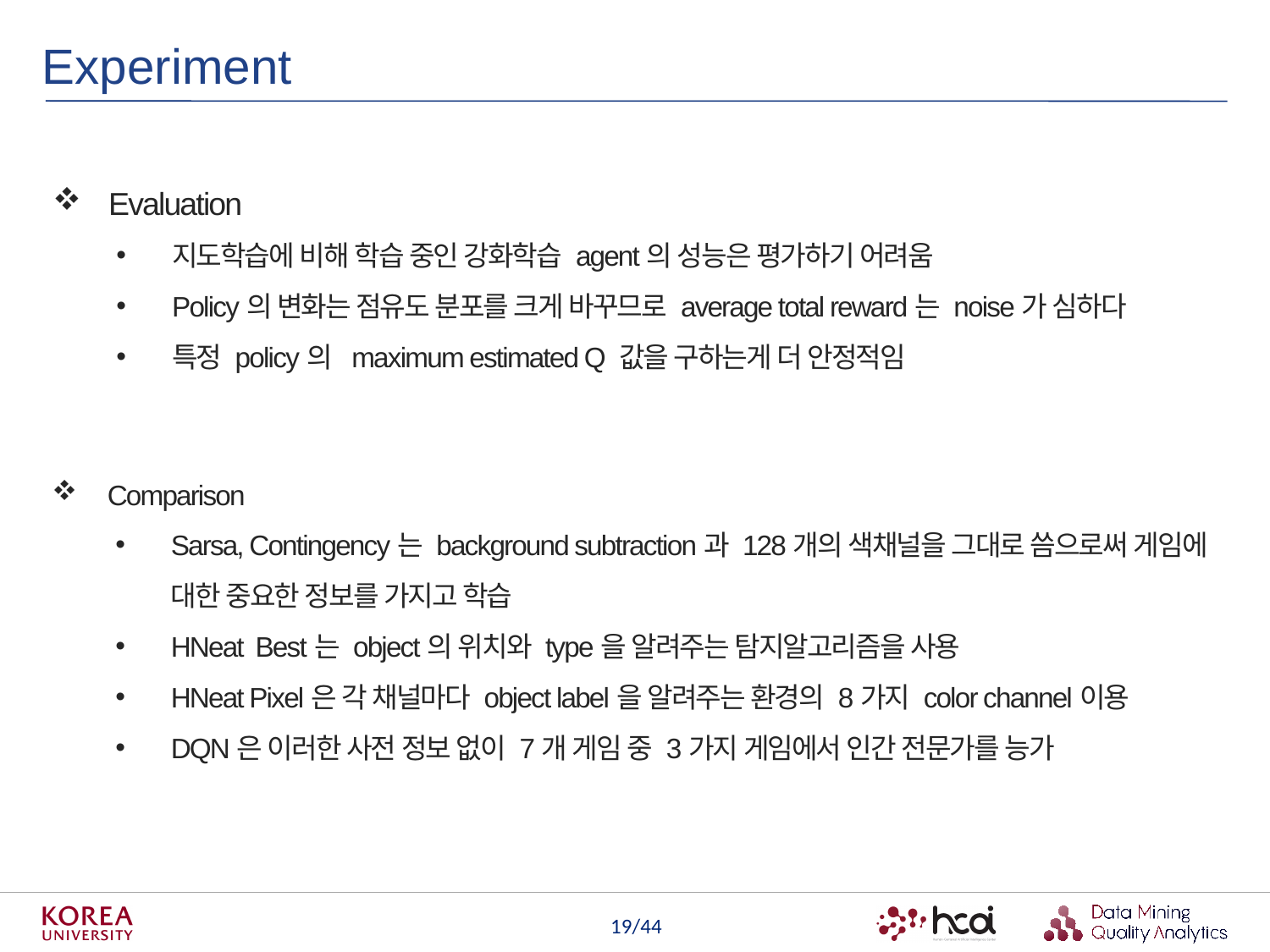

Experiment
Evaluation
지도학습에 비해 학습 중인 강화학습 agent의 성능은 평가하기 어려움
Policy의 변화는 점유도 분포를 크게 바꾸므로 average total reward는 noise가 심하다
특정 policy의  maximum estimated Q 값을 구하는게 더 안정적임
Comparison
Sarsa, Contingency는 background subtraction과 128개의 색채널을 그대로 씀으로써 게임에 대한 중요한 정보를 가지고 학습
HNeat  Best는 object의 위치와 type을 알려주는 탐지알고리즘을 사용
HNeat Pixel은 각 채널마다 object label을 알려주는 환경의 8가지 color channel이용
DQN은 이러한 사전 정보 없이 7개 게임 중 3가지 게임에서 인간 전문가를 능가